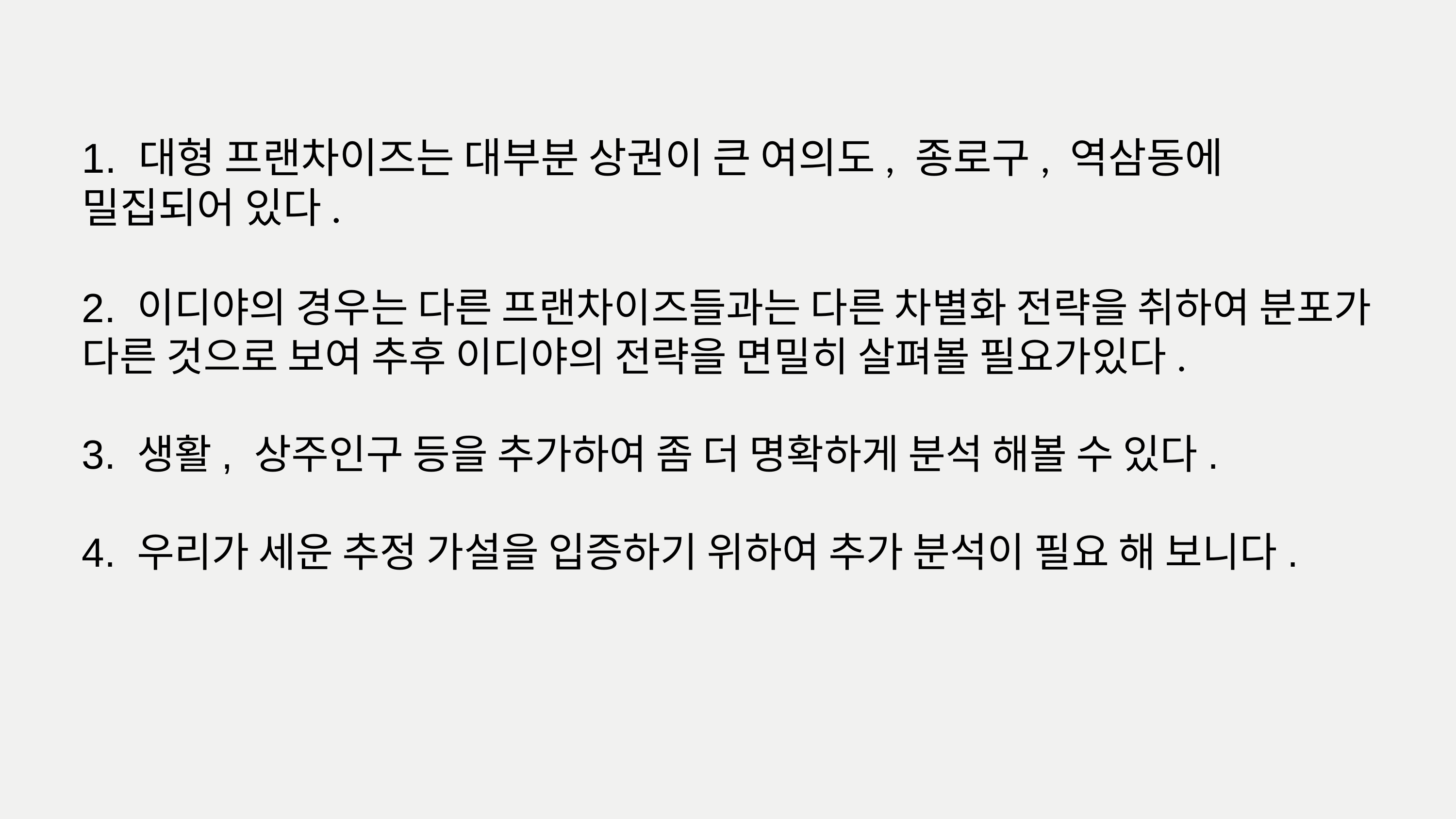

1. 대형 프랜차이즈는 대부분 상권이 큰 여의도, 종로구, 역삼동에 밀집되어 있다.

2. 이디야의 경우는 다른 프랜차이즈들과는 다른 차별화 전략을 취하여 분포가 다른 것으로 보여 추후 이디야의 전략을 면밀히 살펴볼 필요가있다.

3. 생활, 상주인구 등을 추가하여 좀 더 명확하게 분석 해볼 수 있다.

4. 우리가 세운 추정 가설을 입증하기 위하여 추가 분석이 필요 해 보니다.